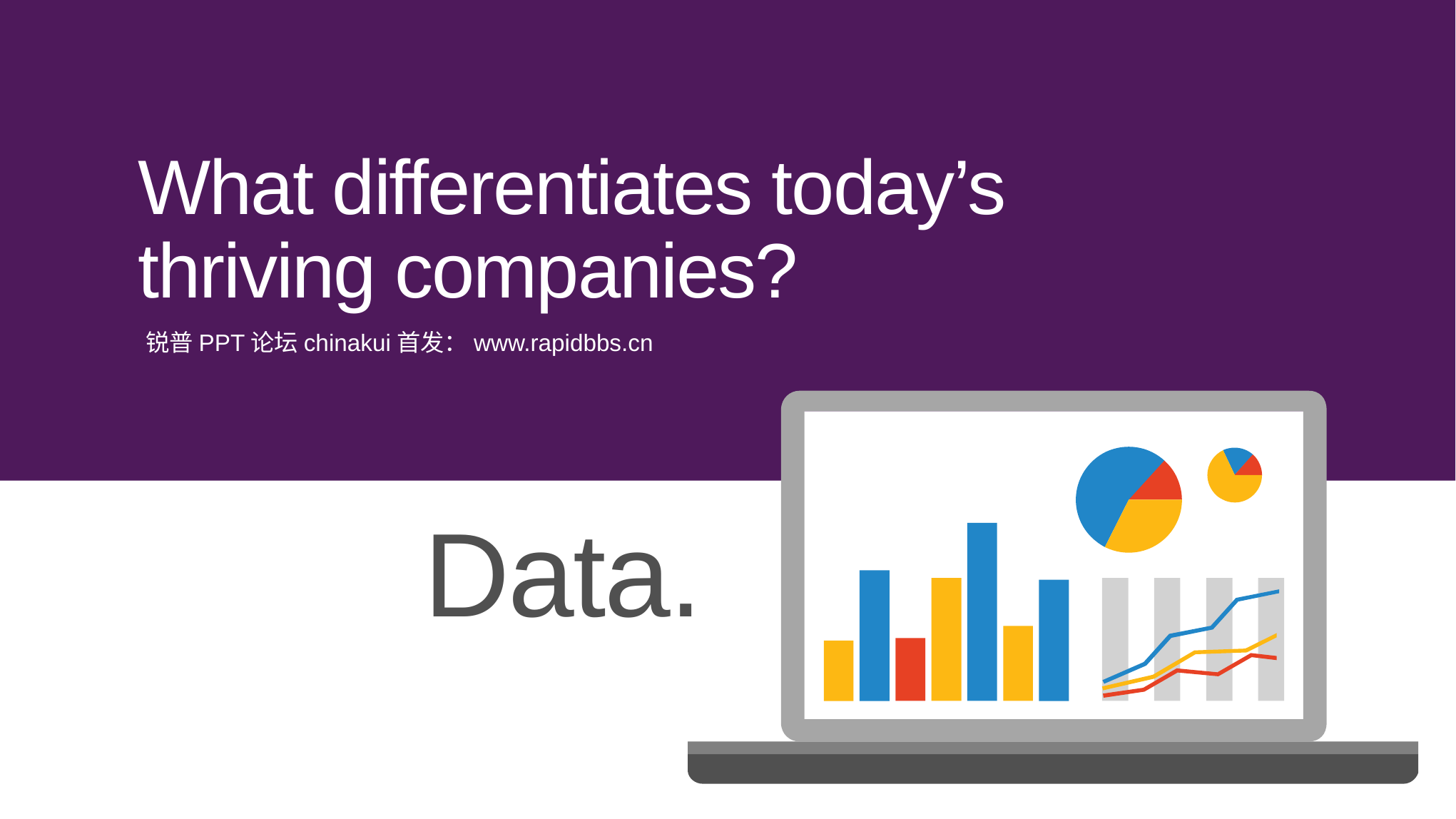

What differentiates today’s thriving companies?
锐普PPT论坛chinakui首发：www.rapidbbs.cn

Data.